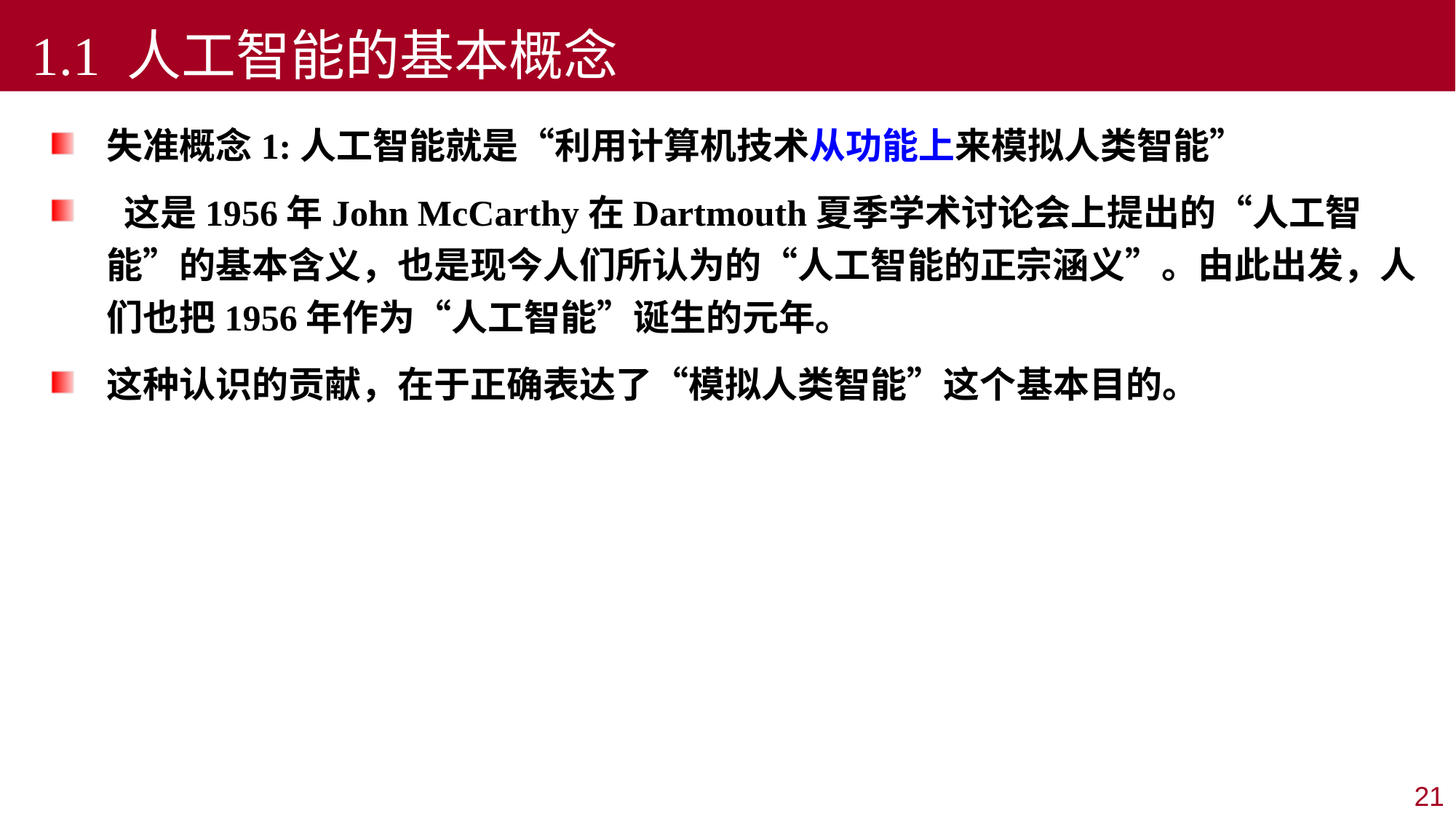

1.1 人工智能的基本概念
失准概念1:人工智能就是“利用计算机技术从功能上来模拟人类智能”
 这是1956年John McCarthy在Dartmouth夏季学术讨论会上提出的“人工智能”的基本含义，也是现今人们所认为的“人工智能的正宗涵义”。由此出发，人们也把1956年作为“人工智能”诞生的元年。
这种认识的贡献，在于正确表达了“模拟人类智能”这个基本目的。

21